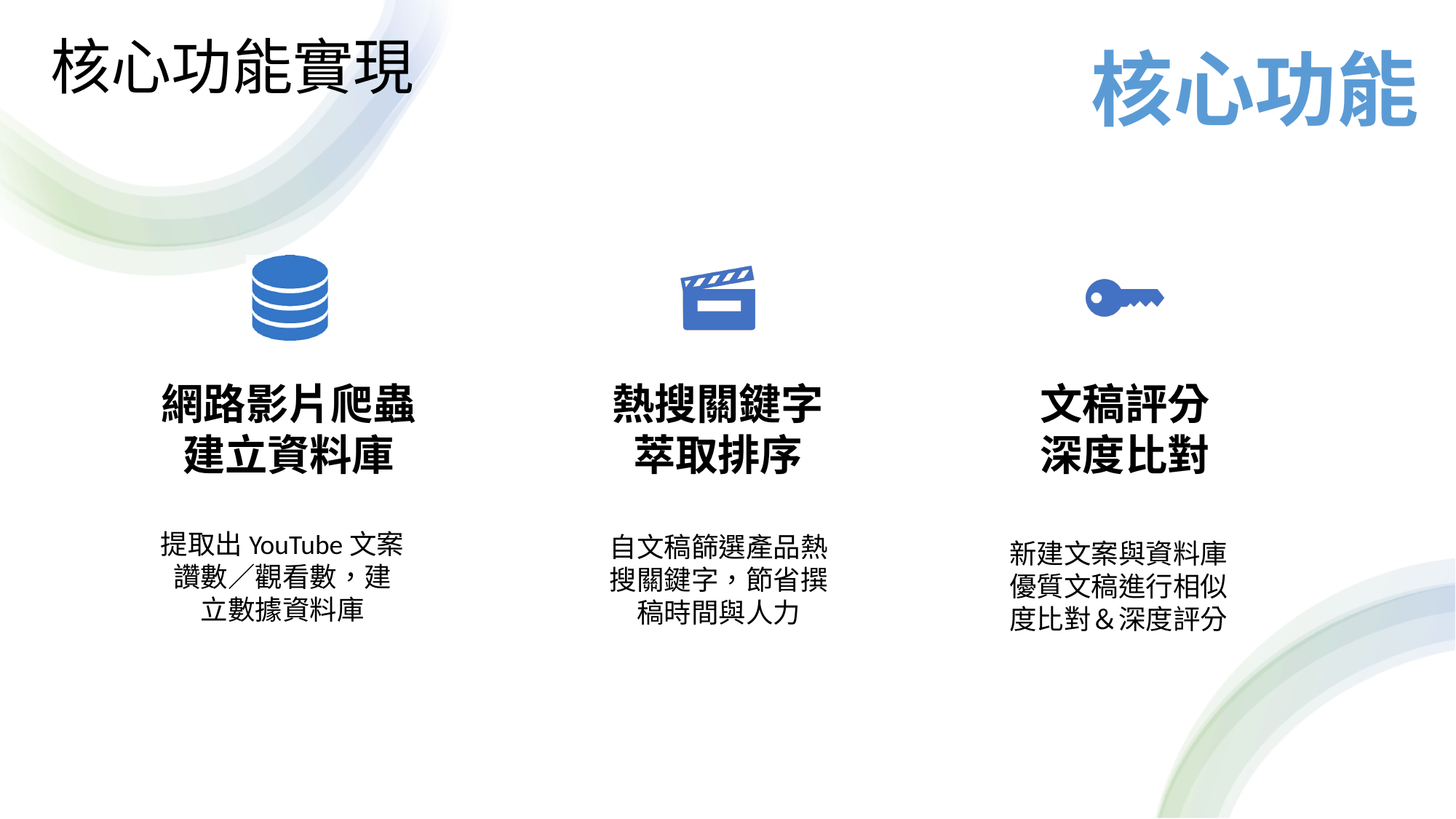

# 核心功能實現
核心功能
網路影片爬蟲
建立資料庫
提取出YouTube文案讚數／觀看數，建立數據資料庫
熱搜關鍵字
萃取排序
自文稿篩選產品熱搜關鍵字，節省撰稿時間與人力
文稿評分
深度比對
新建文案與資料庫優質文稿進行相似度比對＆深度評分